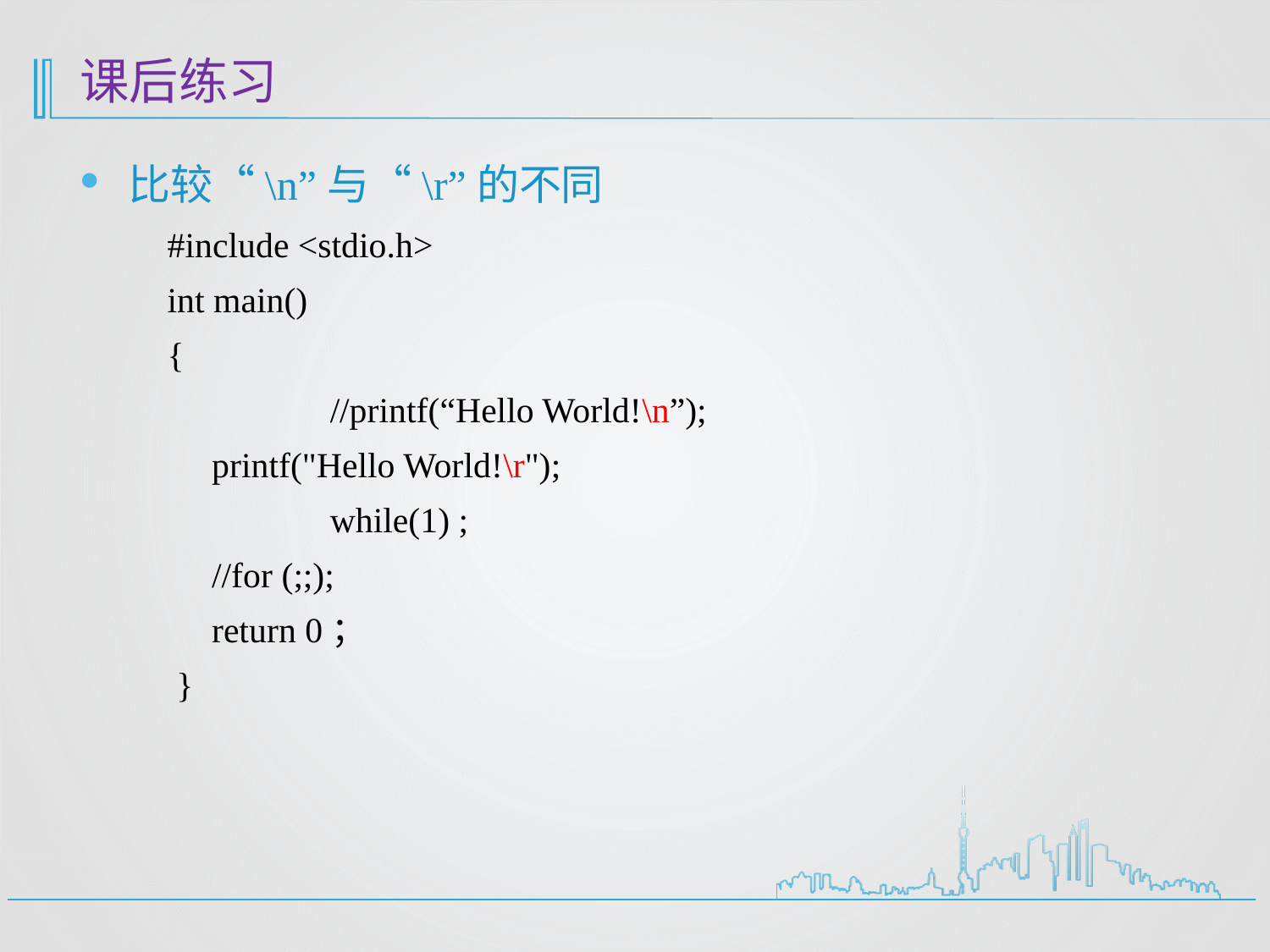

# 课后练习
比较“\n”与“\r”的不同
#include <stdio.h>
int main()
{
	    //printf(“Hello World!\n”);
     printf("Hello World!\r");
	    while(1) ;
     //for (;;);
     return 0；
 }